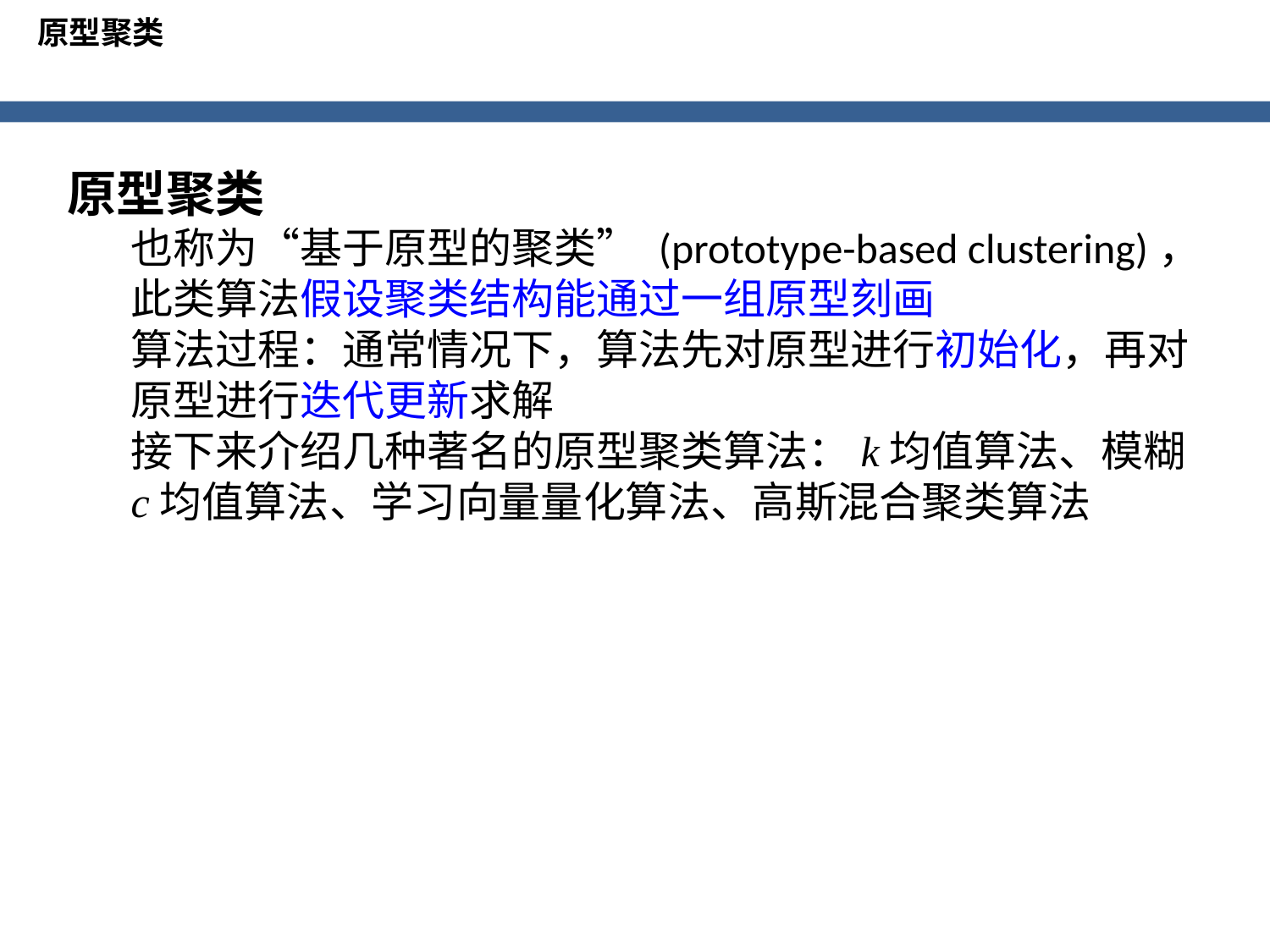

原型聚类
原型聚类
也称为“基于原型的聚类” (prototype-based clustering)，此类算法假设聚类结构能通过一组原型刻画
算法过程：通常情况下，算法先对原型进行初始化，再对原型进行迭代更新求解
接下来介绍几种著名的原型聚类算法：k均值算法、模糊c均值算法、学习向量量化算法、高斯混合聚类算法